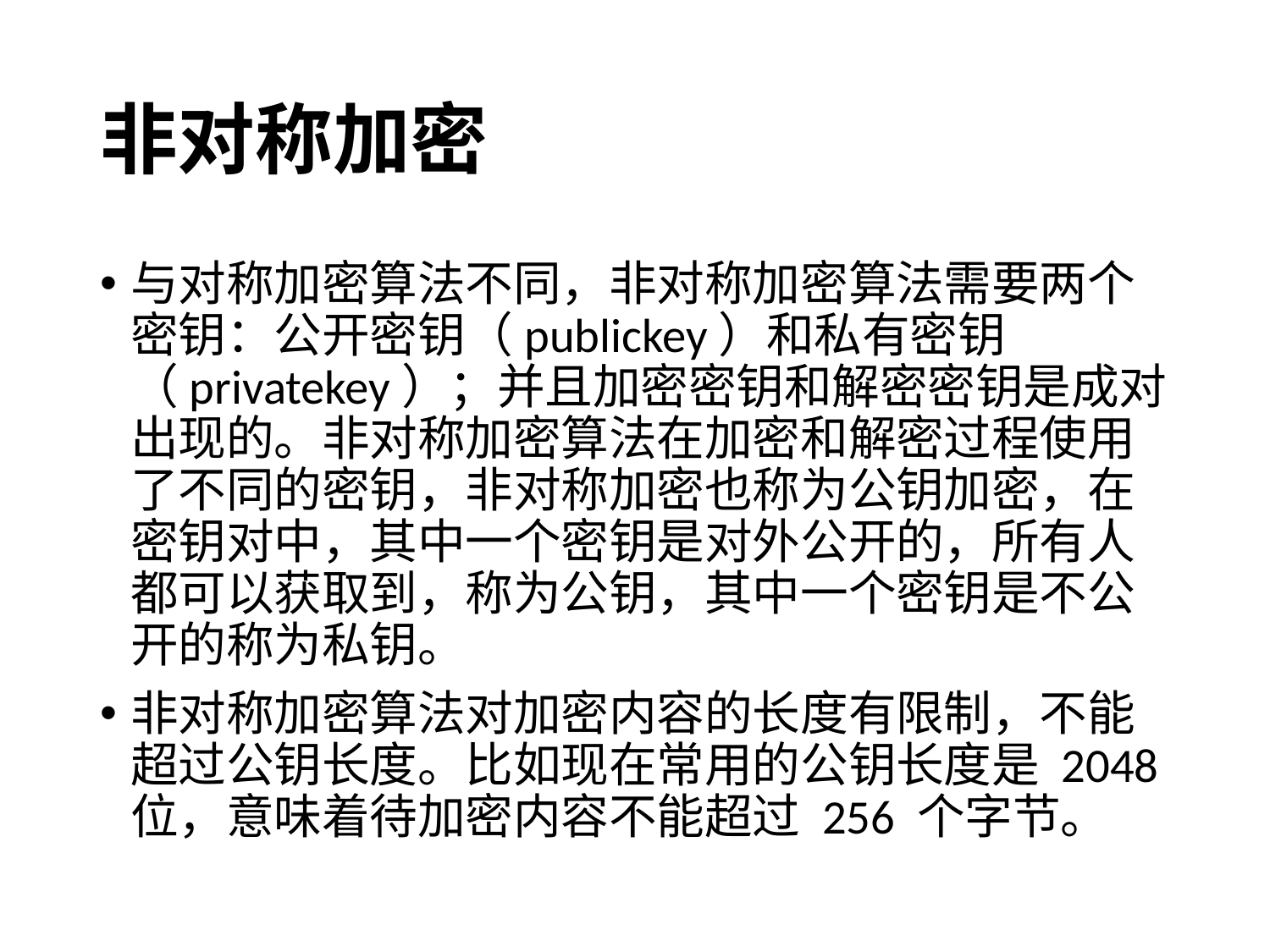

# 非对称加密
与对称加密算法不同，非对称加密算法需要两个密钥：公开密钥（publickey）和私有密钥（privatekey）；并且加密密钥和解密密钥是成对出现的。非对称加密算法在加密和解密过程使用了不同的密钥，非对称加密也称为公钥加密，在密钥对中，其中一个密钥是对外公开的，所有人都可以获取到，称为公钥，其中一个密钥是不公开的称为私钥。
非对称加密算法对加密内容的长度有限制，不能超过公钥长度。比如现在常用的公钥长度是 2048 位，意味着待加密内容不能超过 256 个字节。